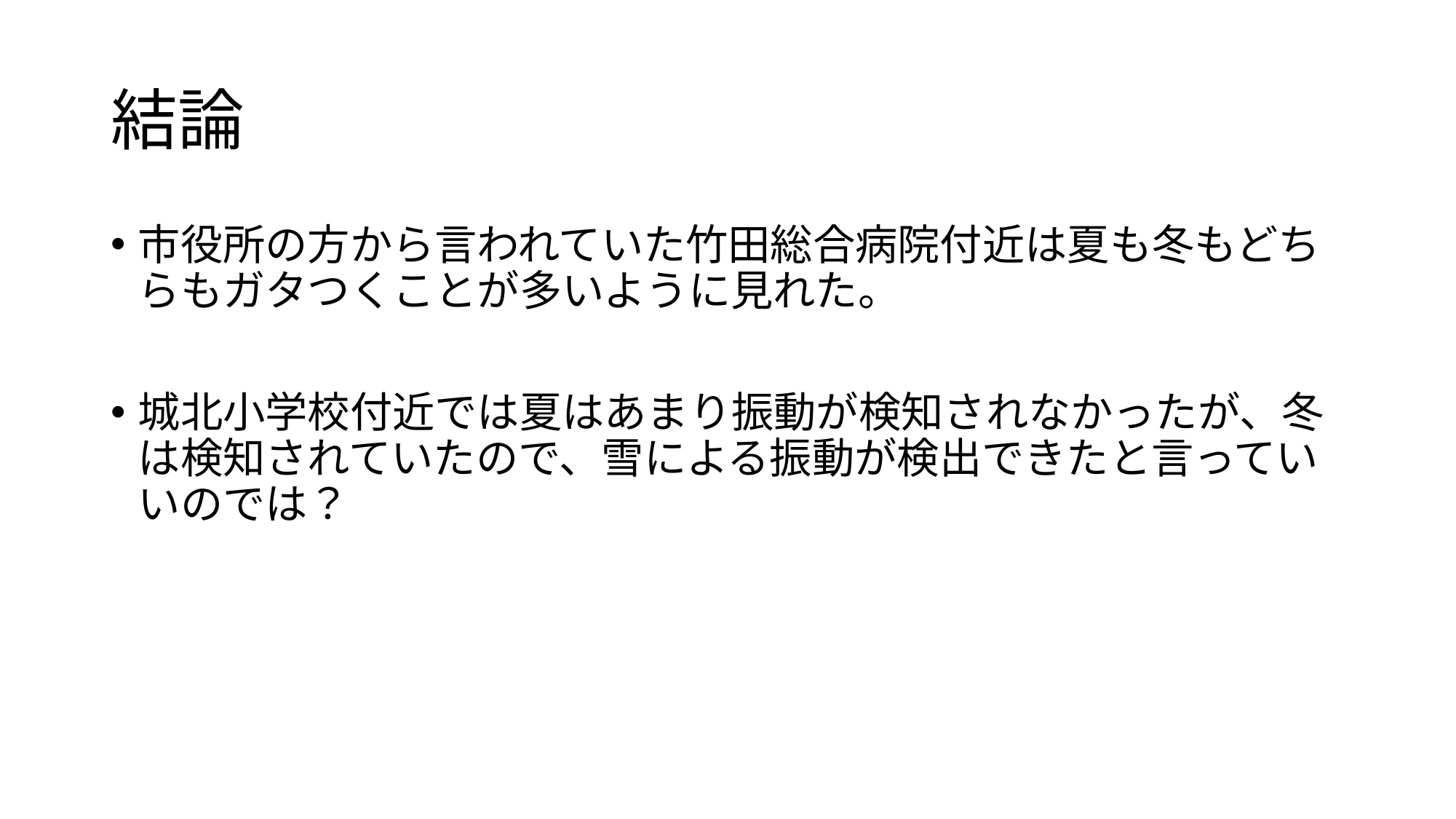

# 結論
市役所の方から言われていた竹田総合病院付近は夏も冬もどちらもガタつくことが多いように見れた。

城北小学校付近では夏はあまり振動が検知されなかったが、冬は検知されていたので、雪による振動が検出できたと言っていいのでは？